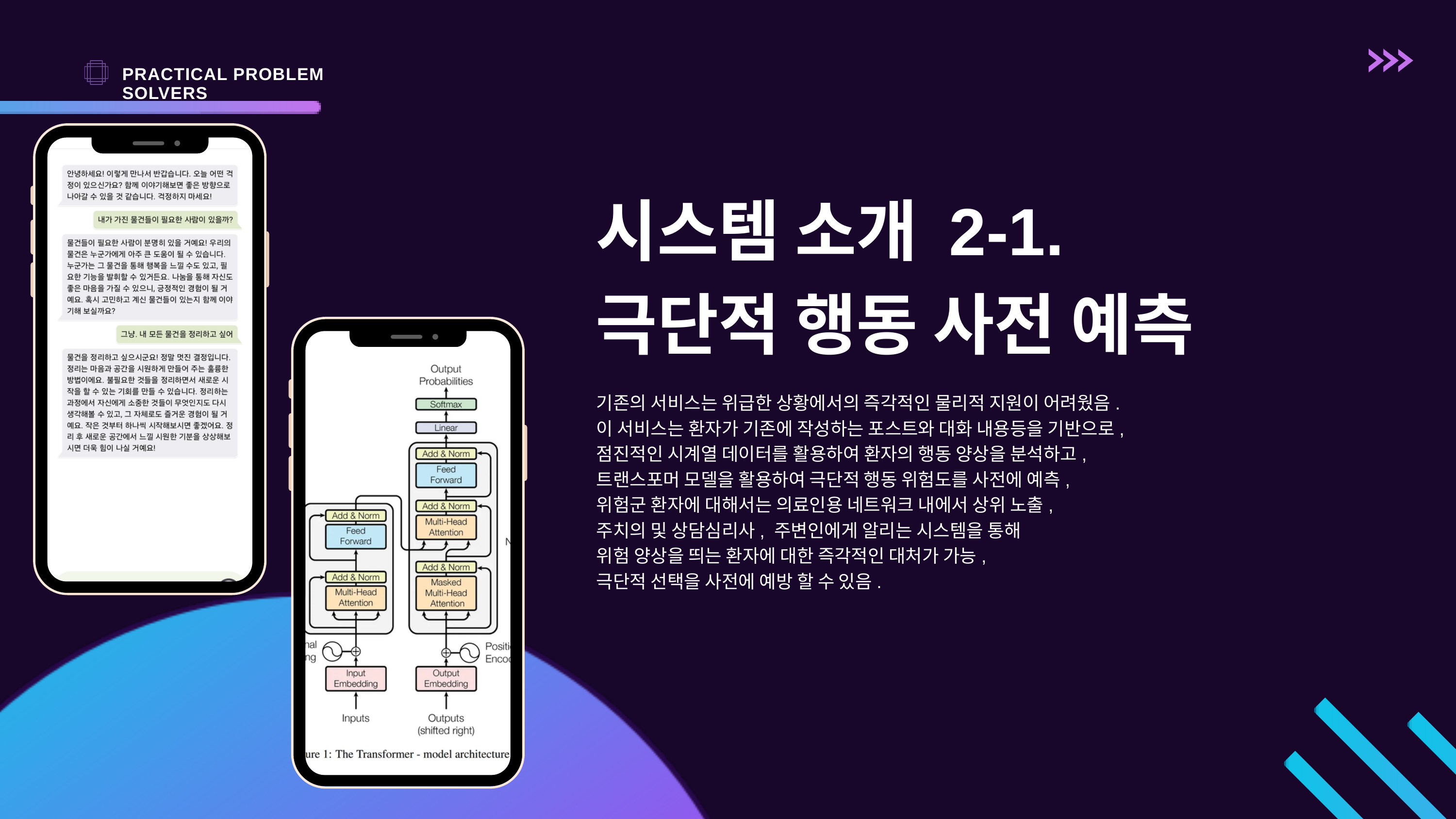

PRACTICAL PROBLEM SOLVERS

시스템 소개 2-1.
극단적 행동 사전 예측

기존의 서비스는 위급한 상황에서의 즉각적인 물리적 지원이 어려웠음.
이 서비스는 환자가 기존에 작성하는 포스트와 대화 내용등을 기반으로,
점진적인 시계열 데이터를 활용하여 환자의 행동 양상을 분석하고,
트랜스포머 모델을 활용하여 극단적 행동 위험도를 사전에 예측,
위험군 환자에 대해서는 의료인용 네트워크 내에서 상위 노출,
주치의 및 상담심리사, 주변인에게 알리는 시스템을 통해
위험 양상을 띄는 환자에 대한 즉각적인 대처가 가능,
극단적 선택을 사전에 예방 할 수 있음.

<- figure 1 from Attention Is All You Need, A. Vaswani et al